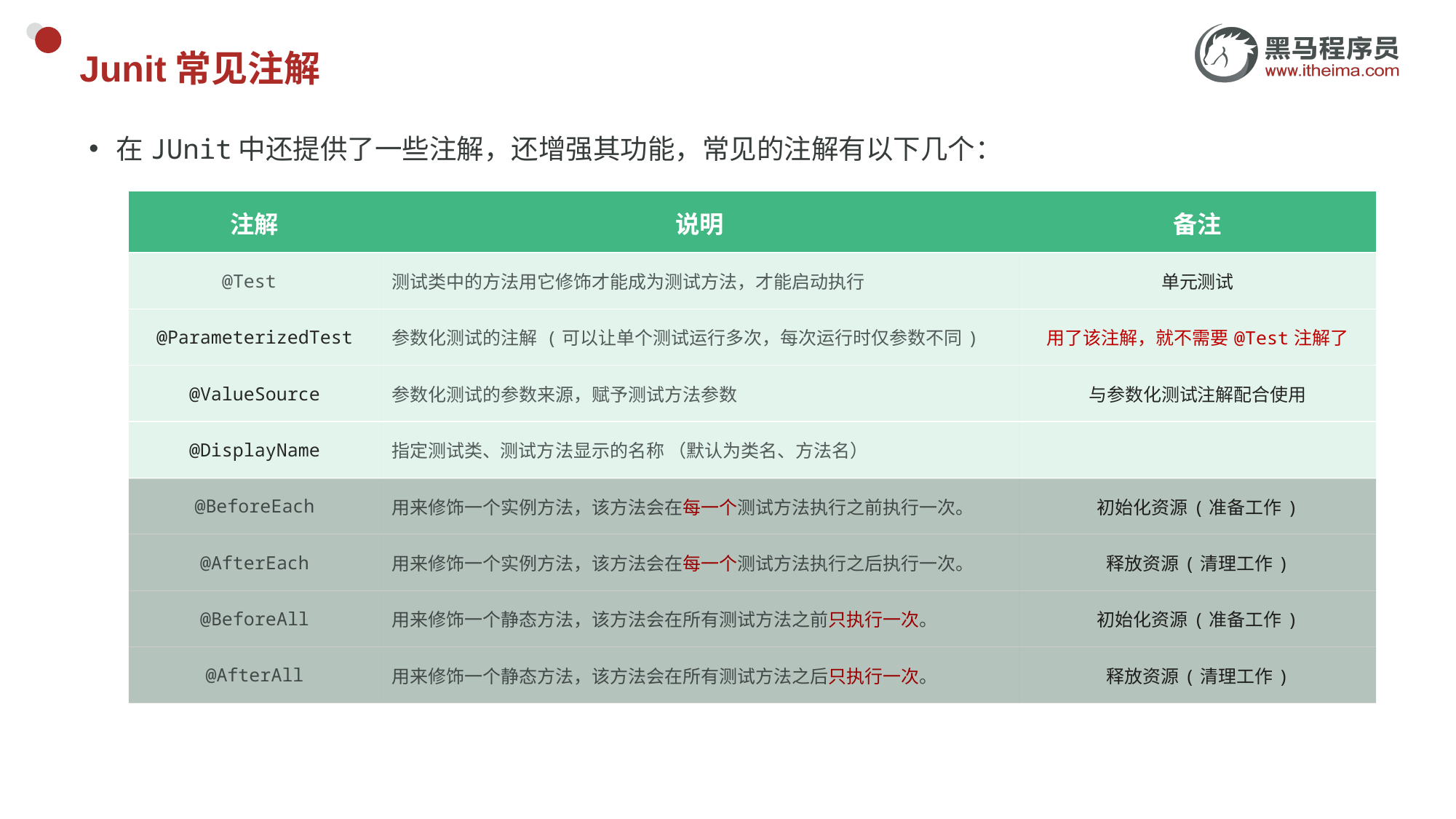

# Junit常见注解
在JUnit中还提供了一些注解，还增强其功能，常见的注解有以下几个：
| 注解 | 说明 | 备注 |
| --- | --- | --- |
| @Test | 测试类中的方法用它修饰才能成为测试方法，才能启动执行 | 单元测试 |
| @ParameterizedTest | 参数化测试的注解 (可以让单个测试运行多次，每次运行时仅参数不同) | 用了该注解，就不需要@Test注解了 |
| @ValueSource | 参数化测试的参数来源，赋予测试方法参数 | 与参数化测试注解配合使用 |
| @DisplayName | 指定测试类、测试方法显示的名称 （默认为类名、方法名） |  |
| @BeforeEach | 用来修饰一个实例方法，该方法会在每一个测试方法执行之前执行一次。 | 初始化资源(准备工作) |
| @AfterEach | 用来修饰一个实例方法，该方法会在每一个测试方法执行之后执行一次。 | 释放资源(清理工作) |
| @BeforeAll | 用来修饰一个静态方法，该方法会在所有测试方法之前只执行一次。 | 初始化资源(准备工作) |
| @AfterAll | 用来修饰一个静态方法，该方法会在所有测试方法之后只执行一次。 | 释放资源(清理工作) |